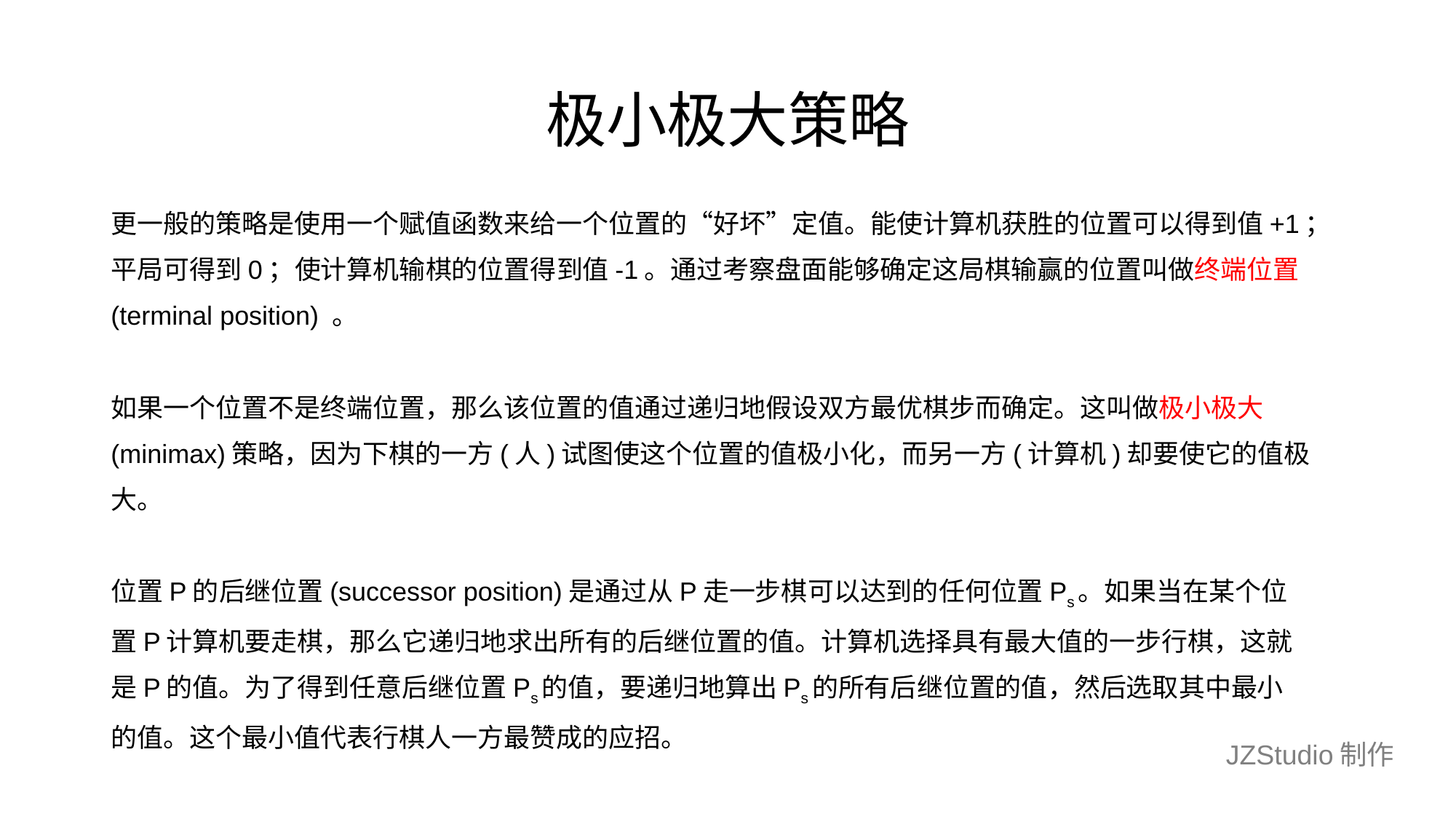

# 极小极大策略
更一般的策略是使用一个赋值函数来给一个位置的“好坏”定值。能使计算机获胜的位置可以得到值+1；
平局可得到0；使计算机输棋的位置得到值-1。通过考察盘面能够确定这局棋输赢的位置叫做终端位置
(terminal position) 。

如果一个位置不是终端位置，那么该位置的值通过递归地假设双方最优棋步而确定。这叫做极小极大
(minimax)策略，因为下棋的一方(人)试图使这个位置的值极小化，而另一方(计算机)却要使它的值极
大。

位置P的后继位置(successor position)是通过从P走一步棋可以达到的任何位置Ps。如果当在某个位
置P计算机要走棋，那么它递归地求出所有的后继位置的值。计算机选择具有最大值的一步行棋，这就
是P的值。为了得到任意后继位置Ps的值，要递归地算出Ps的所有后继位置的值，然后选取其中最小
的值。这个最小值代表行棋人一方最赞成的应招。